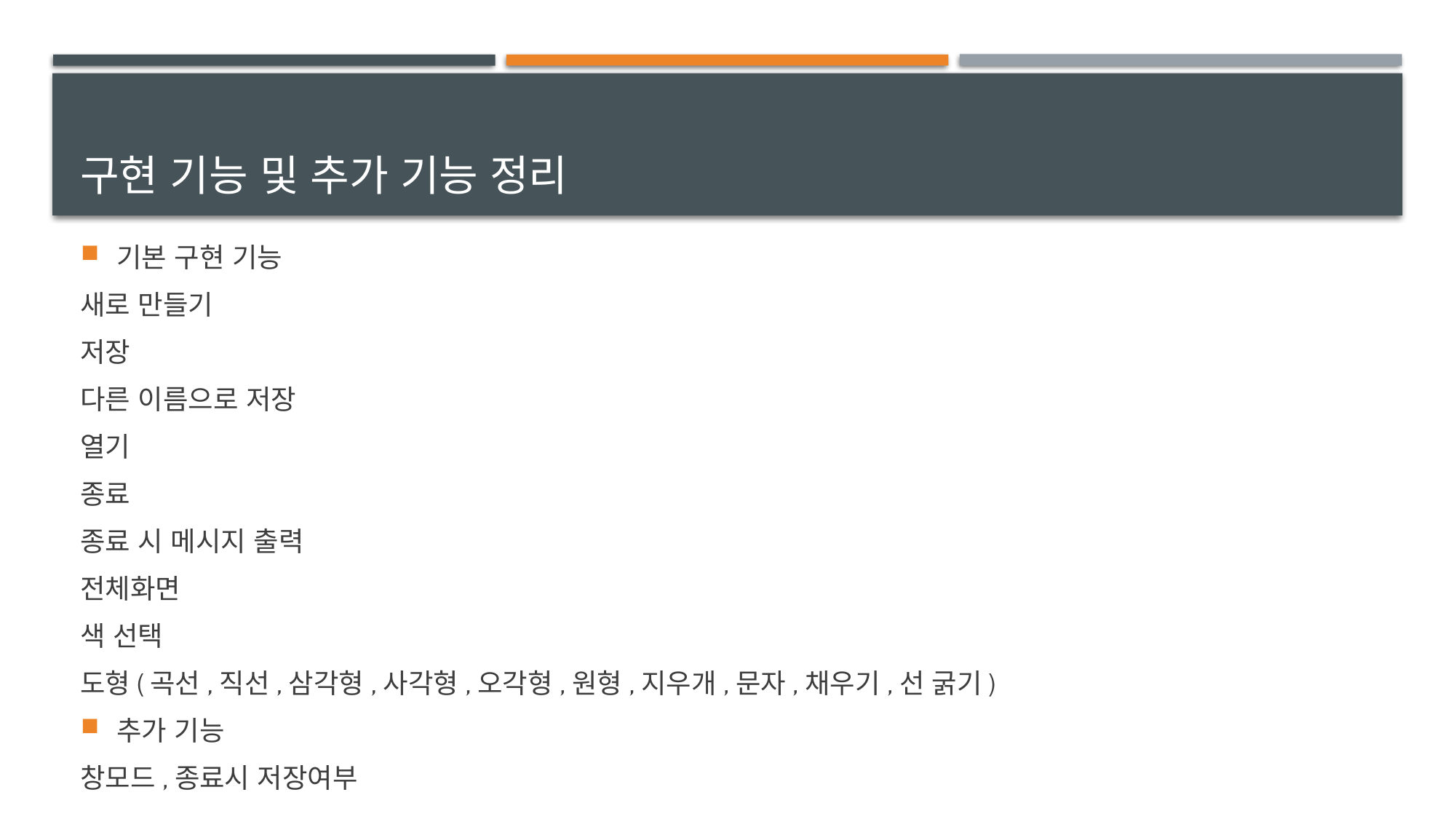

# 구현 기능 및 추가 기능 정리
기본 구현 기능
새로 만들기
저장
다른 이름으로 저장
열기
종료
종료 시 메시지 출력
전체화면
색 선택
도형(곡선,직선,삼각형,사각형,오각형,원형,지우개,문자,채우기,선 굵기)
추가 기능
창모드,종료시 저장여부